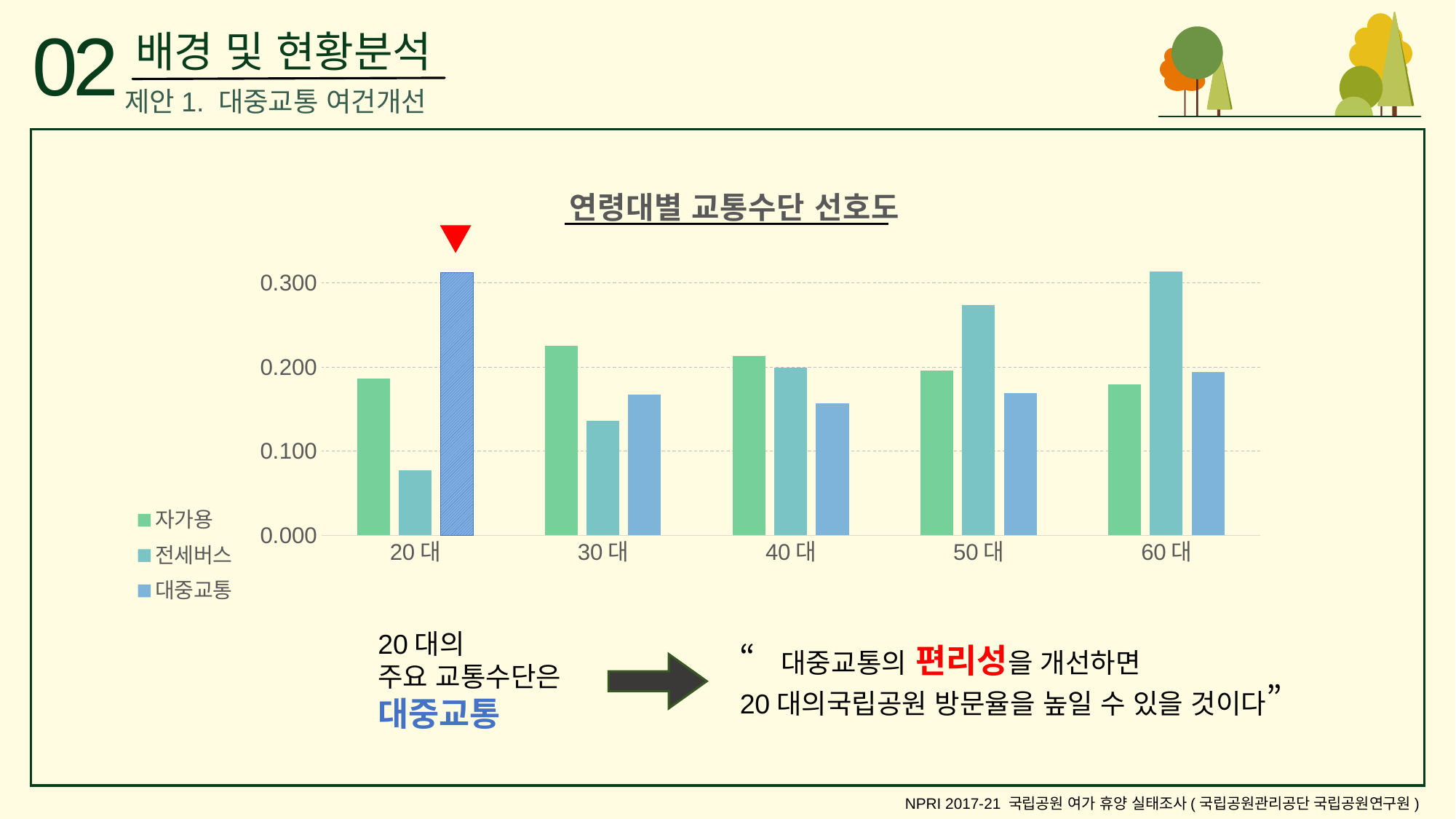

02

배경 및 현황분석
제안1. 대중교통 여건개선

### Chart: 연령대별 교통수단 선호도

| Category | 자가용 | 전세버스 | 대중교통 |
|---|---|---|---|
| 20대 | 0.18609593199757135 | 0.07753164556962025 | 0.31200897867564537 |
| 30대 | 0.2252580449301761 | 0.13607594936708858 | 0.16722783389450058 |
| 40대 | 0.21311475409836067 | 0.19936708860759492 | 0.15712682379349047 |
| 50대 | 0.19611414693381907 | 0.2737341772151899 | 0.16947250280583614 |
| 60대 | 0.17941712204007287 | 0.31329113924050633 | 0.19416386083052753 |
20대의
주요 교통수단은
대중교통
“대중교통의 편리성을 개선하면
20대의국립공원 방문율을 높일 수 있을 것이다”

NPRI 2017-21 국립공원 여가 휴양 실태조사(국립공원관리공단 국립공원연구원)